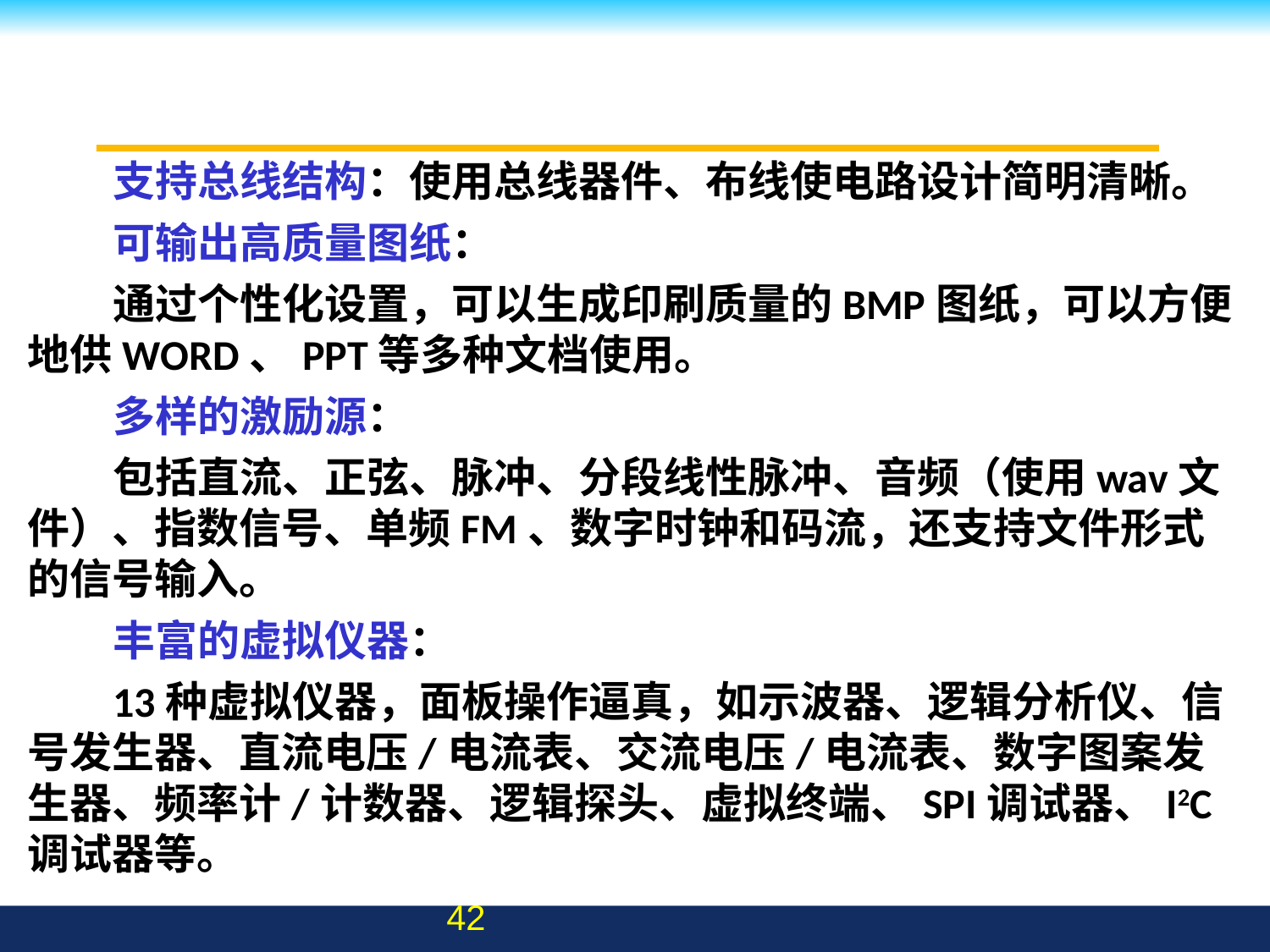

支持总线结构：使用总线器件、布线使电路设计简明清晰。
可输出高质量图纸：
通过个性化设置，可以生成印刷质量的BMP图纸，可以方便地供WORD、PPT等多种文档使用。
多样的激励源：
包括直流、正弦、脉冲、分段线性脉冲、音频（使用wav文件）、指数信号、单频FM、数字时钟和码流，还支持文件形式的信号输入。
丰富的虚拟仪器：
13种虚拟仪器，面板操作逼真，如示波器、逻辑分析仪、信号发生器、直流电压/电流表、交流电压/电流表、数字图案发生器、频率计/计数器、逻辑探头、虚拟终端、SPI调试器、I2C调试器等。

42